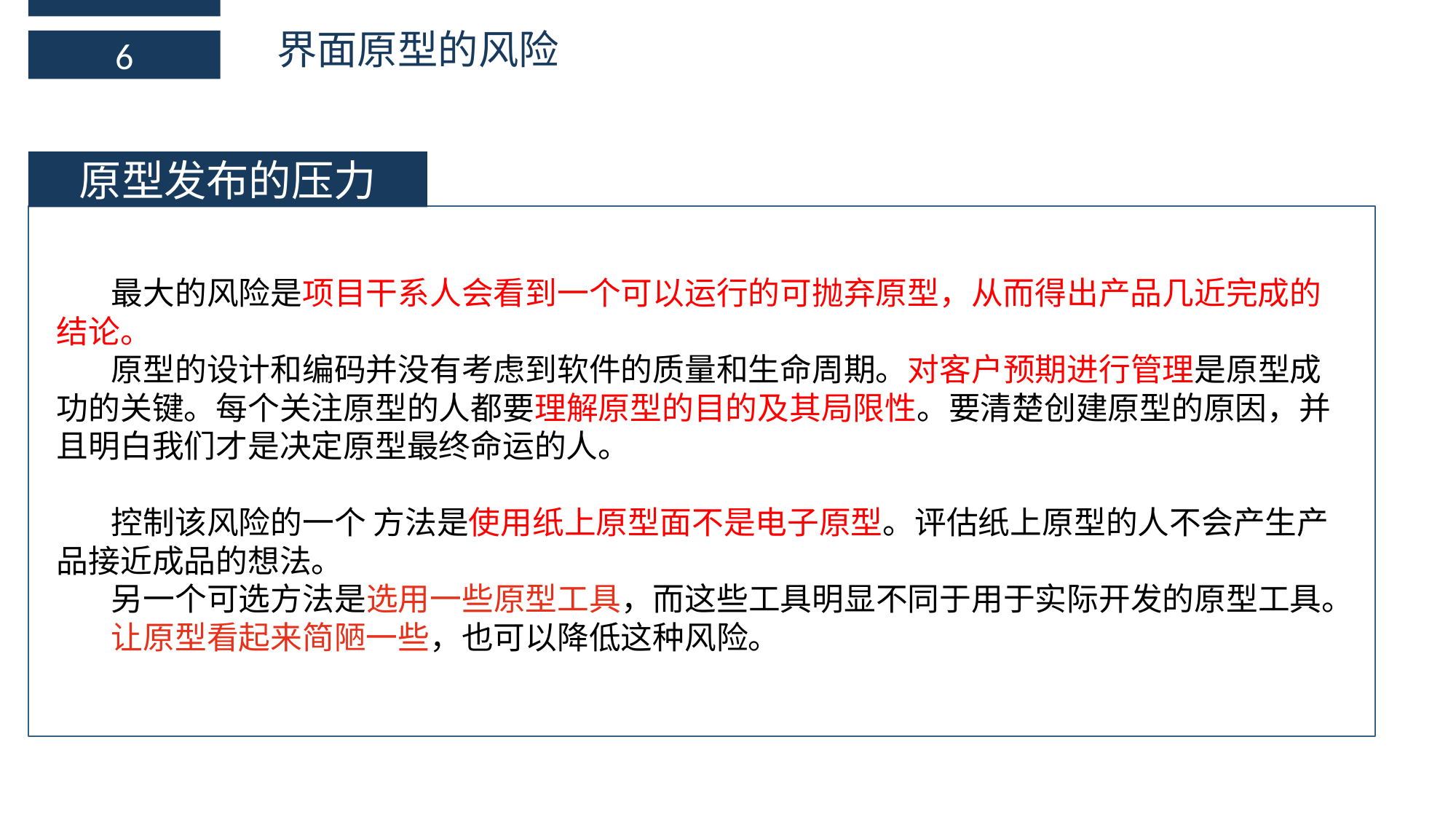

界面原型的风险
6
原型发布的压力

最大的风险是项目干系人会看到一个可以运行的可抛弃原型，从而得出产品几近完成的结论。
原型的设计和编码并没有考虑到软件的质量和生命周期。对客户预期进行管理是原型成功的关键。每个关注原型的人都要理解原型的目的及其局限性。要清楚创建原型的原因，并且明白我们才是决定原型最终命运的人。

控制该风险的一个 方法是使用纸上原型面不是电子原型。评估纸上原型的人不会产生产品接近成品的想法。
另一个可选方法是选用一些原型工具，而这些工具明显不同于用于实际开发的原型工具。
让原型看起来简陋一些，也可以降低这种风险。